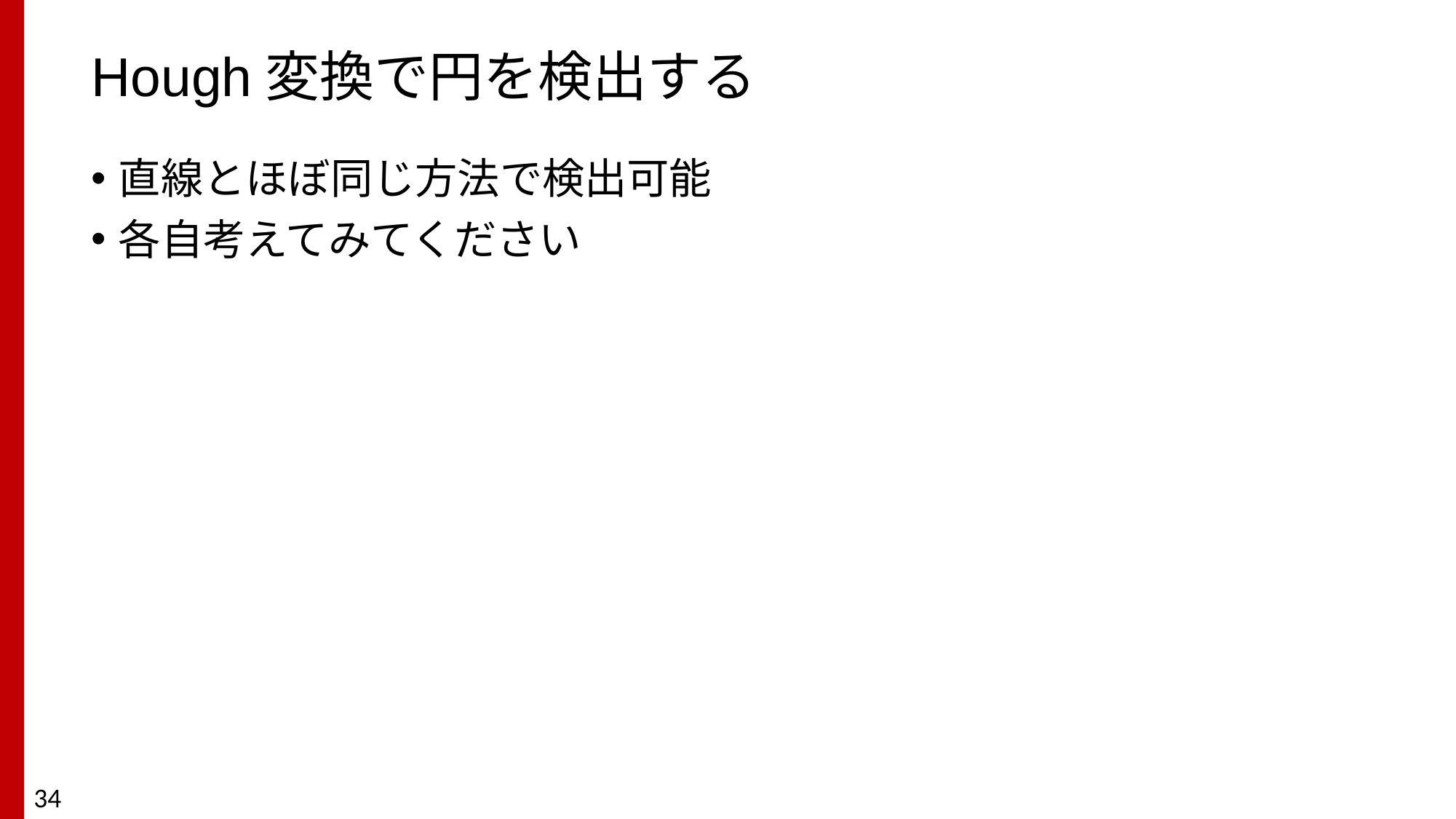

# Hough変換で円を検出する
直線とほぼ同じ方法で検出可能
各自考えてみてください

34